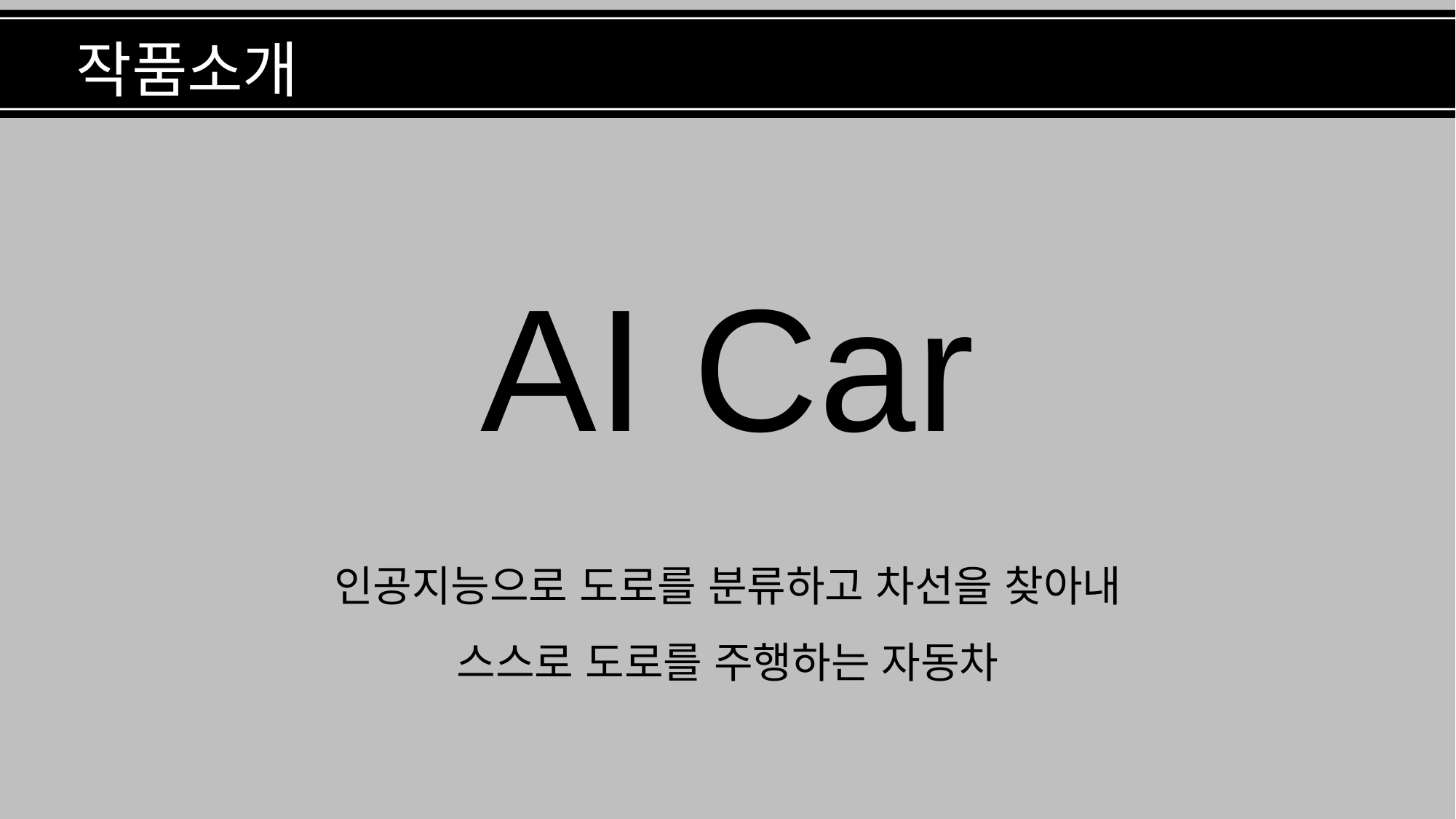

작품소개
사용 기술
AI Car
인공지능으로 도로를 분류하고 차선을 찾아내
스스로 도로를 주행하는 자동차